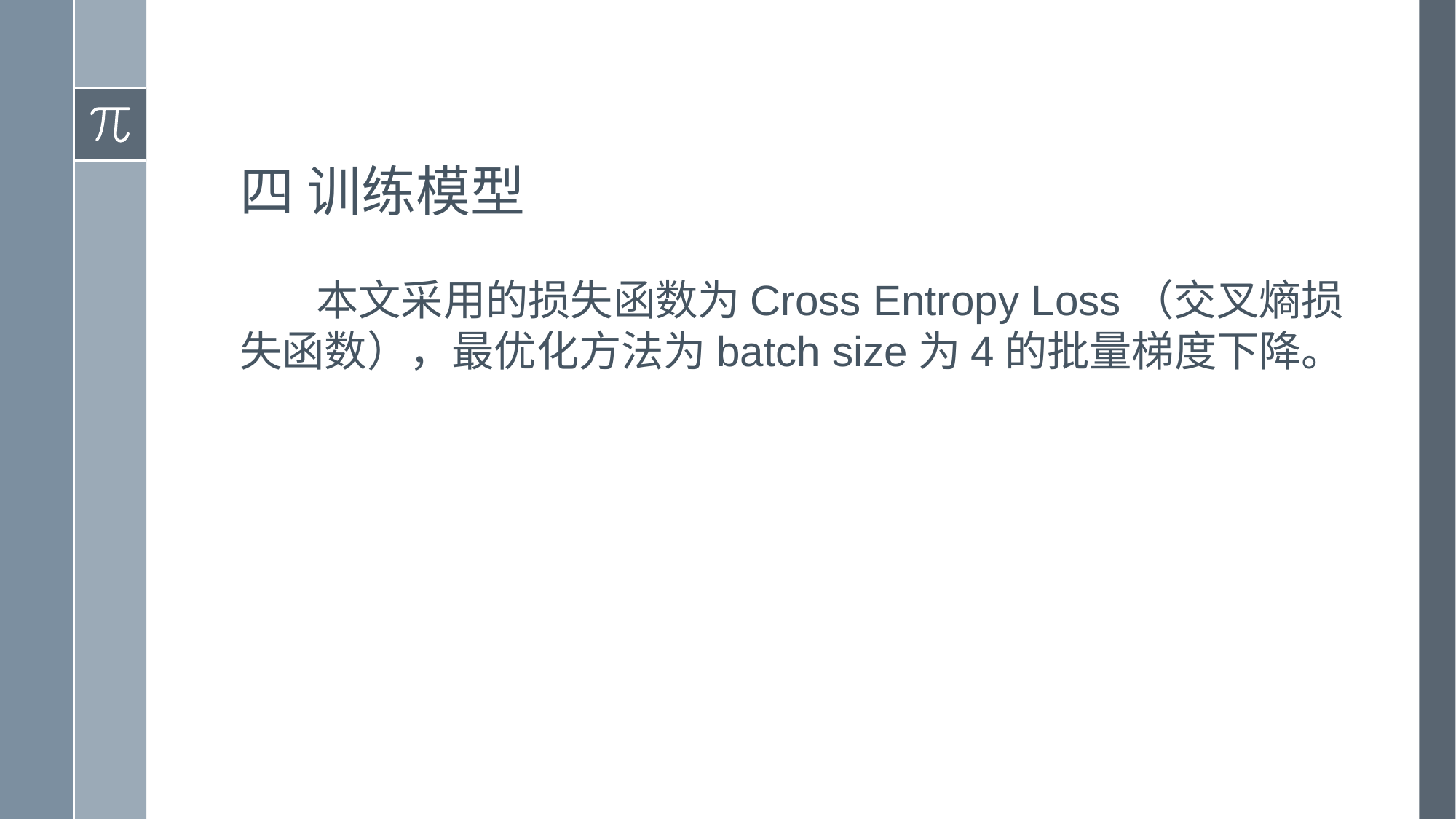

四 训练模型

       本文采用的损失函数为Cross Entropy Loss（交叉熵损失函数），最优化方法为batch size为4的批量梯度下降。